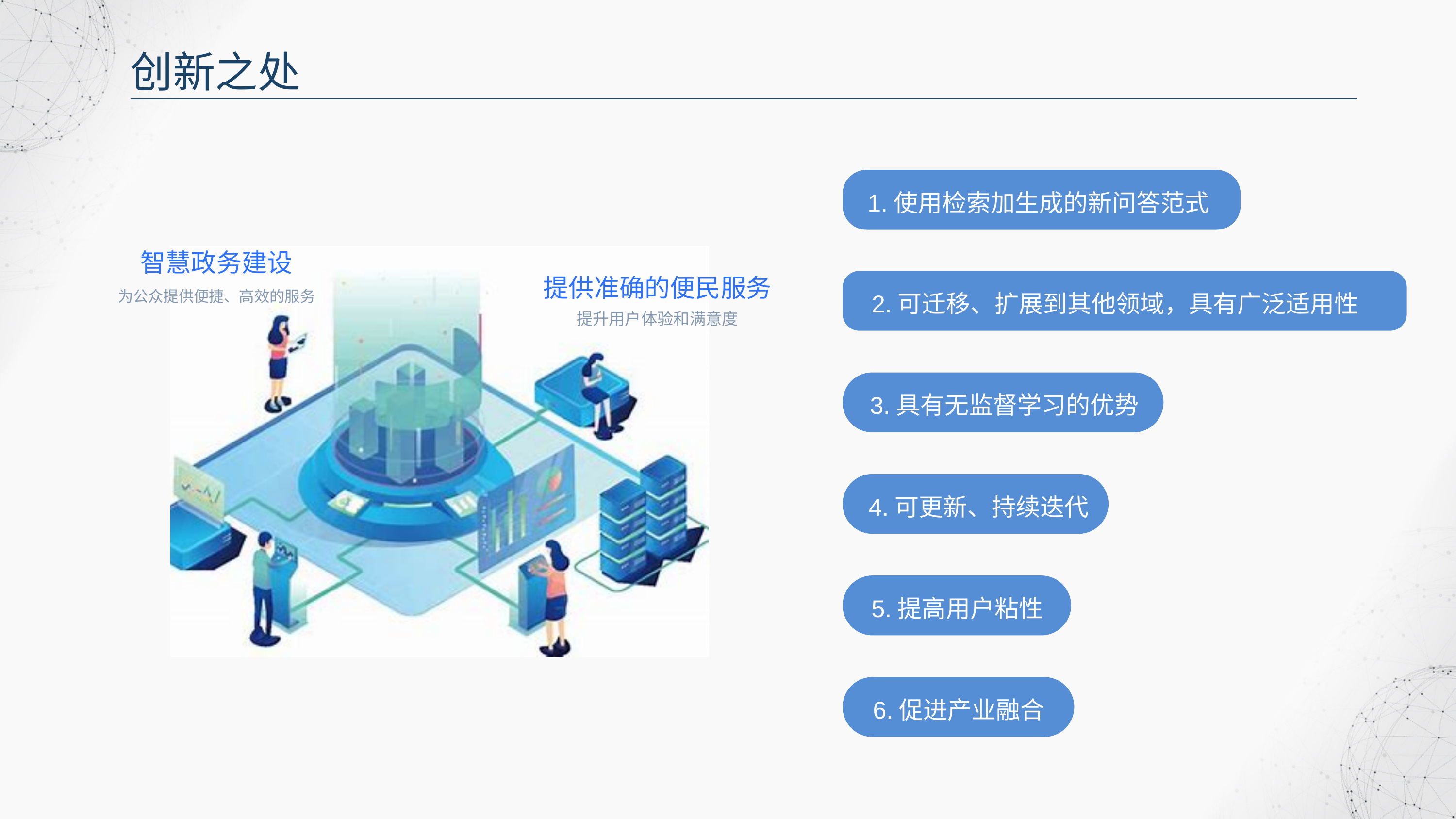

创新之处

1.使用检索加生成的新问答范式
智慧政务建设

提供准确的便民服务
为公众提供便捷、高效的服务
提升用户体验和满意度

2.可迁移、扩展到其他领域，具有广泛适用性

3.具有无监督学习的优势

4.可更新、持续迭代

5.提高用户粘性

6.促进产业融合